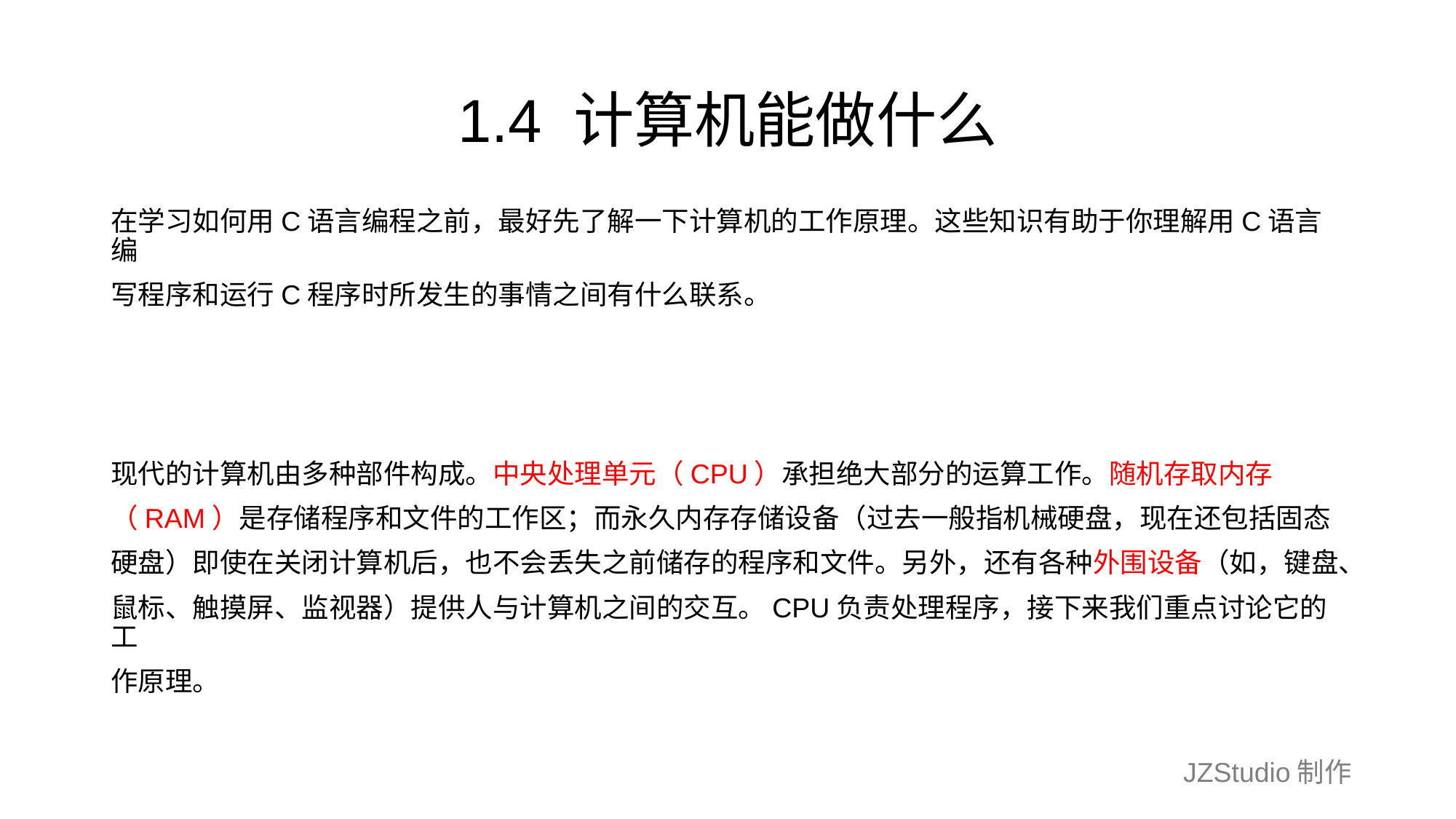

# 1.4 计算机能做什么
在学习如何用C语言编程之前，最好先了解一下计算机的工作原理。这些知识有助于你理解用C语言编
写程序和运行C程序时所发生的事情之间有什么联系。

现代的计算机由多种部件构成。中央处理单元（CPU）承担绝大部分的运算工作。随机存取内存
（RAM）是存储程序和文件的工作区；而永久内存存储设备（过去一般指机械硬盘，现在还包括固态
硬盘）即使在关闭计算机后，也不会丢失之前储存的程序和文件。另外，还有各种外围设备（如，键盘、
鼠标、触摸屏、监视器）提供人与计算机之间的交互。CPU负责处理程序，接下来我们重点讨论它的工
作原理。